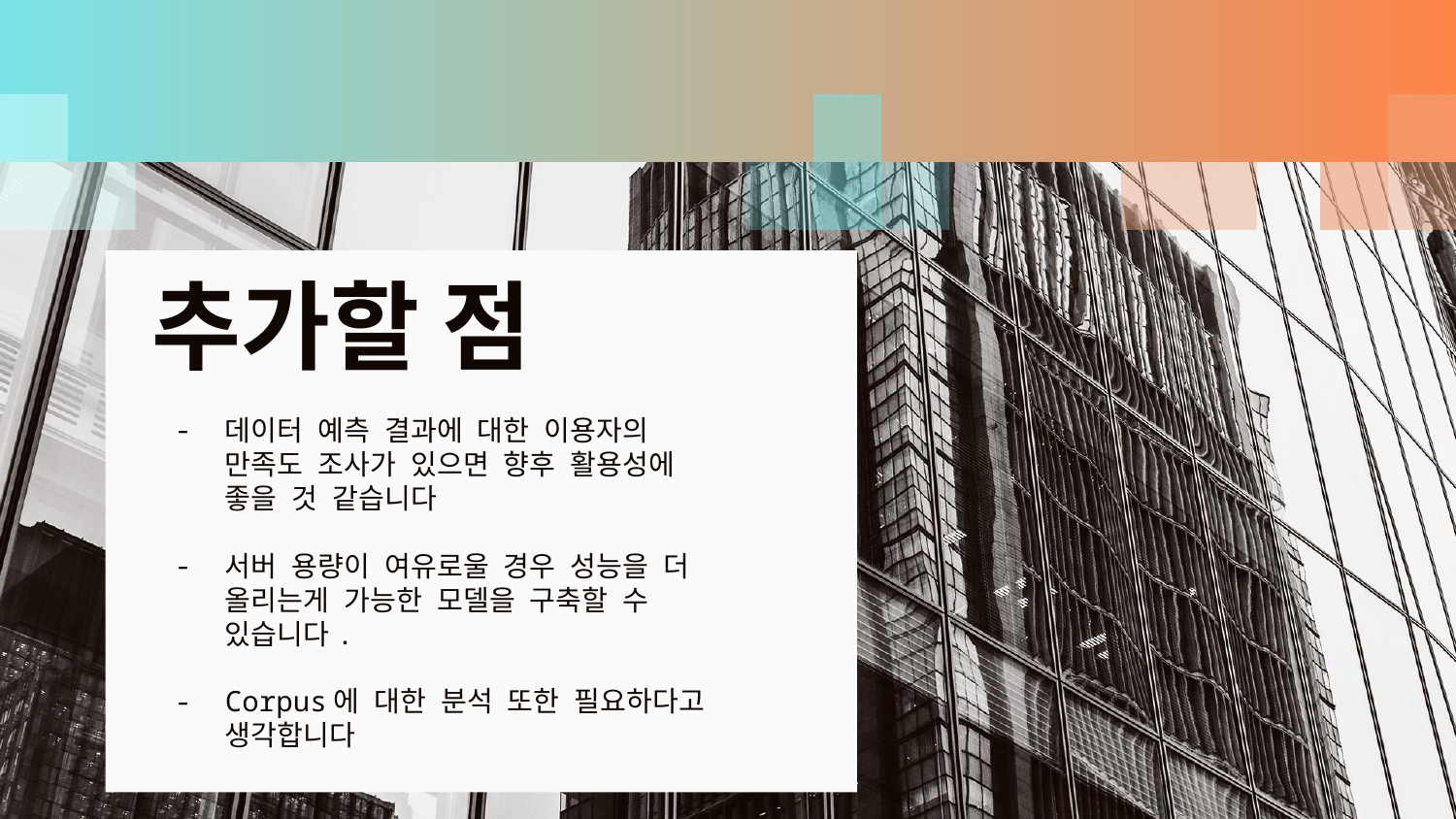

# 추가할 점
데이터 예측 결과에 대한 이용자의 만족도 조사가 있으면 향후 활용성에 좋을 것 같습니다

서버 용량이 여유로울 경우 성능을 더 올리는게 가능한 모델을 구축할 수 있습니다.

Corpus에 대한 분석 또한 필요하다고 생각합니다